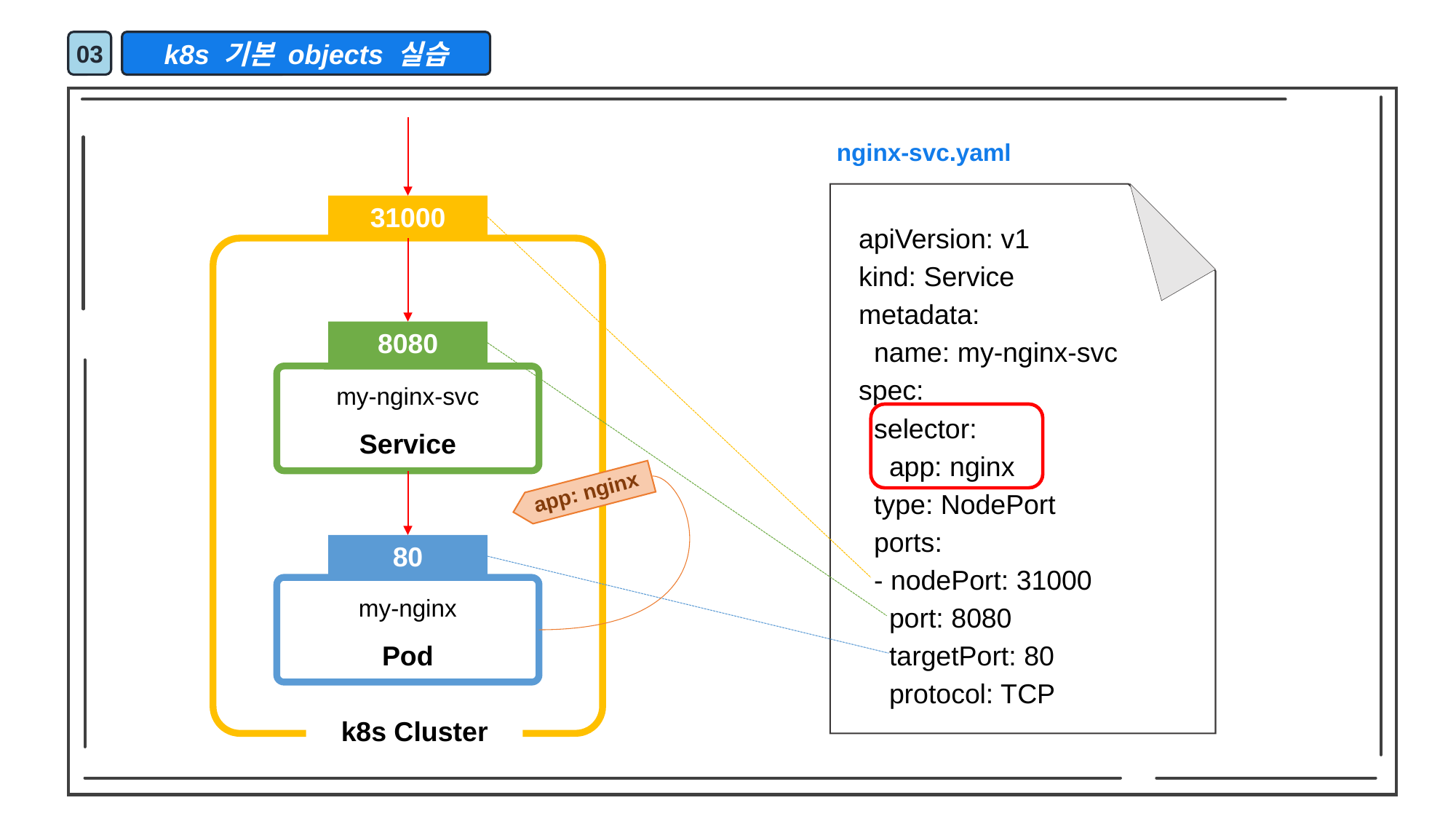

03
k8s 기본 objects 실습

nginx-svc.yaml

31000

apiVersion: v1
kind: Service
metadata:
  name: my-nginx-svc
spec:
  selector:
    app: nginx
  type: NodePort
  ports:
  - nodePort: 31000
    port: 8080
    targetPort: 80
    protocol: TCP
8080

my-nginx-svc
Service

app: nginx
80

my-nginx
Pod
k8s Cluster